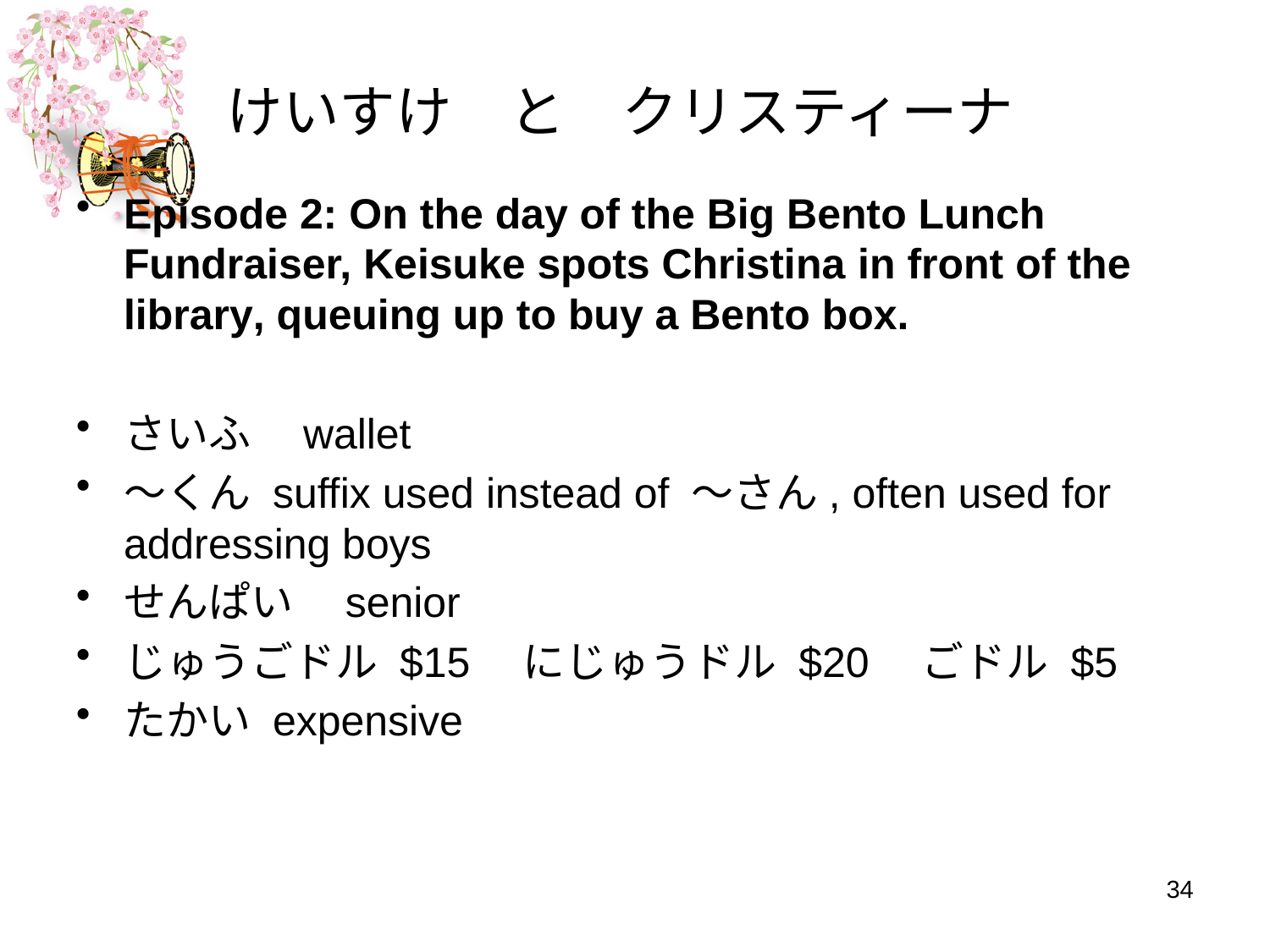

# けいすけ　と　クリスティーナ
Episode 2: On the day of the Big Bento Lunch Fundraiser, Keisuke spots Christina in front of the library, queuing up to buy a Bento box.

さいふ　wallet
〜くん suffix used instead of 〜さん, often used for addressing boys
せんぱい　senior
じゅうごドル $15　にじゅうドル $20　ごドル $5
たかい expensive

34